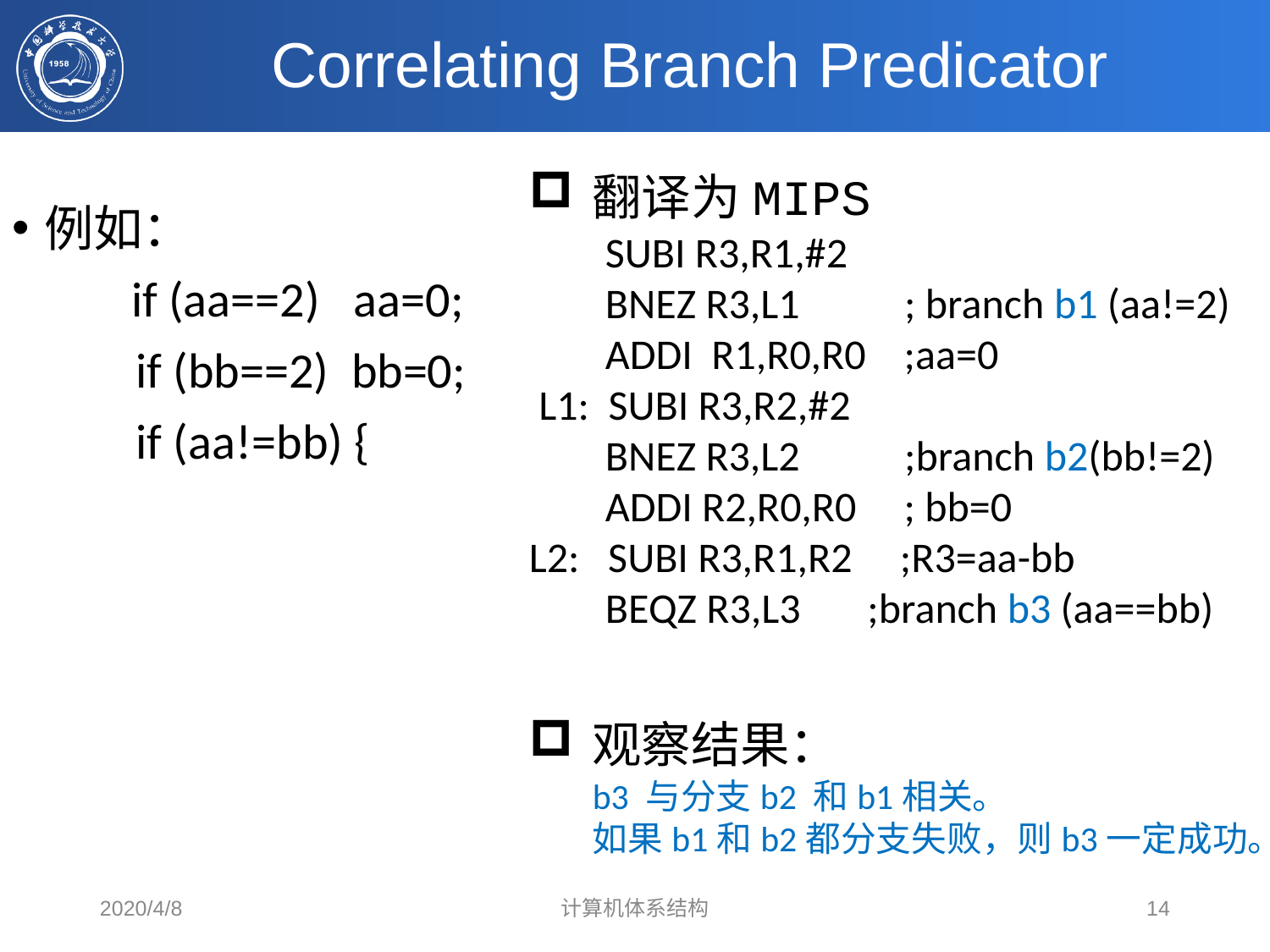

# Correlating Branch Predicator
翻译为MIPS
    SUBI R3,R1,#2
        BNEZ R3,L1           ; branch b1 (aa!=2)
        ADDI  R1,R0,R0    ;aa=0
 L1:  SUBI R3,R2,#2
        BNEZ R3,L2           ;branch b2(bb!=2)
        ADDI R2,R0,R0     ; bb=0
L2:   SUBI R3,R1,R2     ;R3=aa-bb
        BEQZ R3,L3       ;branch b3 (aa==bb)

观察结果：
b3 与分支b2 和b1相关。
如果b1和b2都分支失败，则b3一定成功。
例如：
    if (aa==2)   aa=0;
           if (bb==2)  bb=0;
           if (aa!=bb) {
2020/4/8
计算机体系结构
14